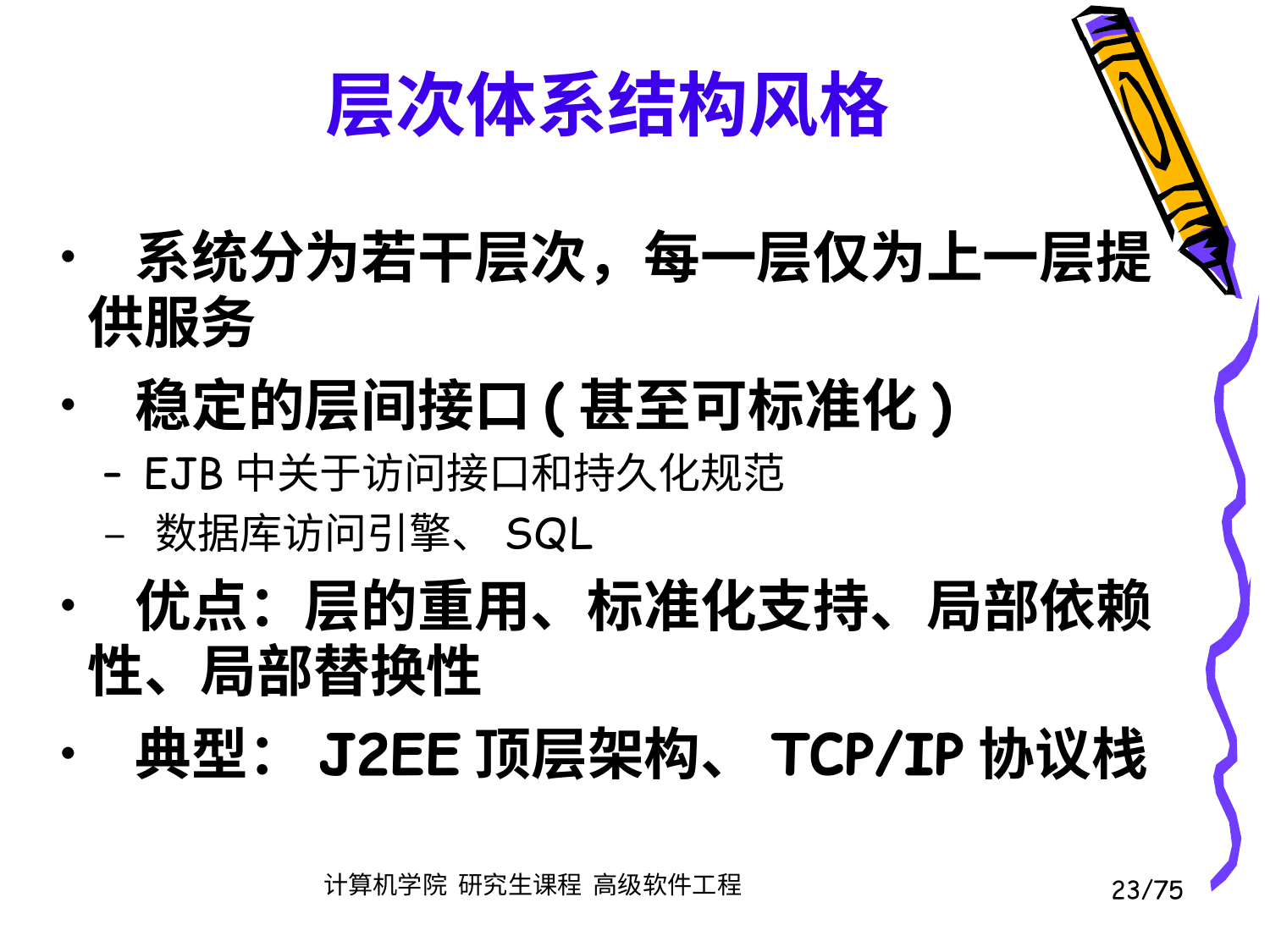

层次体系结构风格

•  系统分为若干层次，每一层仅为上一层提
	供服务
•  稳定的层间接口(甚至可标准化)
		–  EJB中关于访问接口和持久化规范
		–  数据库访问引擎、SQL
•  优点：层的重用、标准化支持、局部依赖
	性、局部替换性
•  典型：J2EE顶层架构、TCP/IP协议栈

23/75
计算机学院  研究生课程  高级软件工程